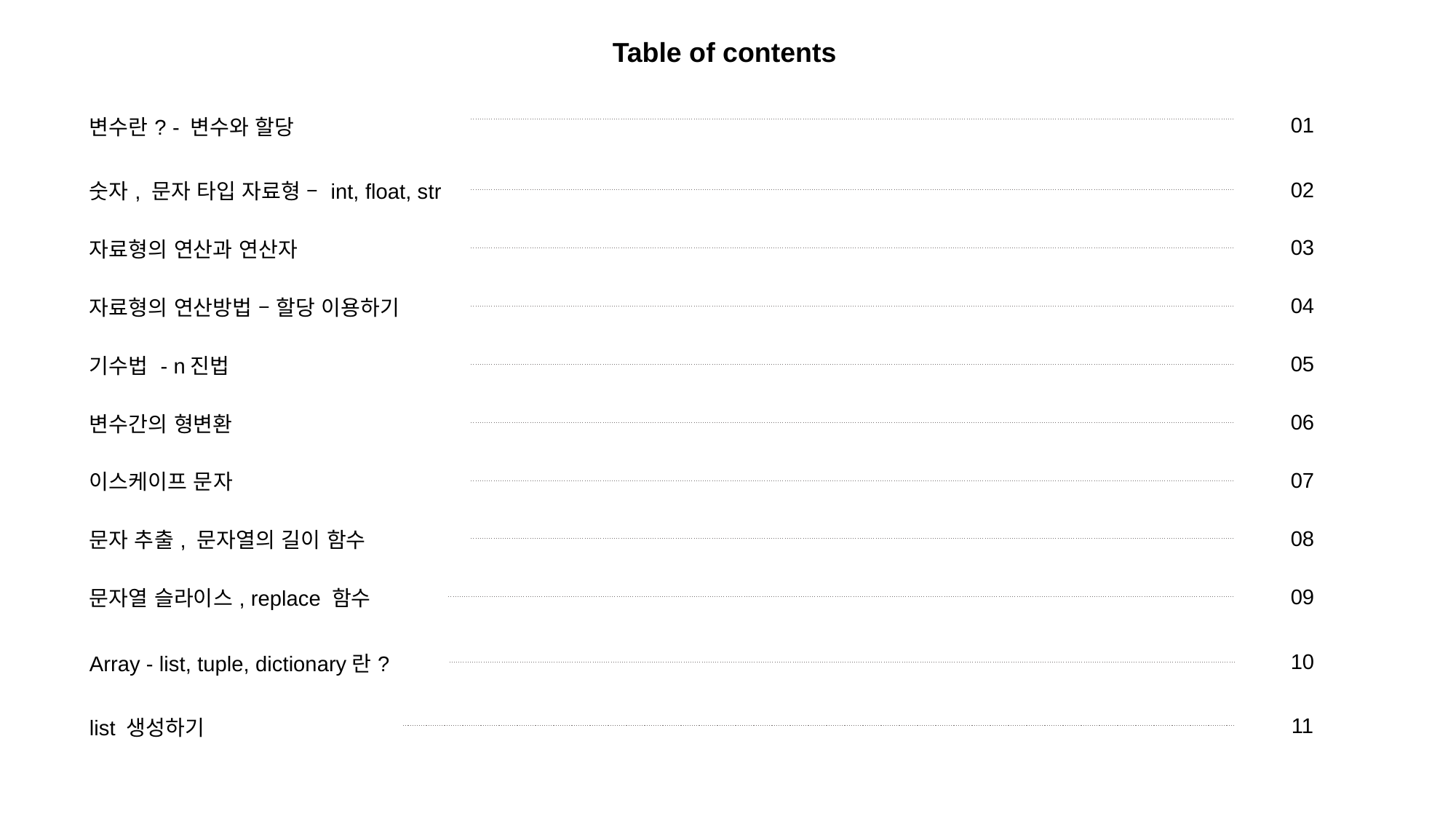

Table of contents
| 변수란? - 변수와 할당 |  | 01 |
| --- | --- | --- |
|  |  |  |
| 숫자, 문자 타입 자료형 – int, float, str |  | 02 |
|  |  |  |
| 자료형의 연산과 연산자 |  | 03 |
|  |  |  |
| 자료형의 연산방법 – 할당 이용하기 |  | 04 |
|  |  |  |
| 기수법 - n진법 |  | 05 |
|  |  |  |
| 변수간의 형변환 |  | 06 |
|  |  |  |
| 이스케이프 문자 |  | 07 |
|  |  |  |
| 문자 추출, 문자열의 길이 함수 |  | 08 |
|  |  |  |
| 문자열 슬라이스, replace 함수 |  | 09 |
| --- | --- | --- |
|  |  |  |
| Array - list, tuple, dictionary란? |  | 10 |
| --- | --- | --- |
|  |  |  |
| list 생성하기 |  | 11 |
| --- | --- | --- |
|  |  |  |